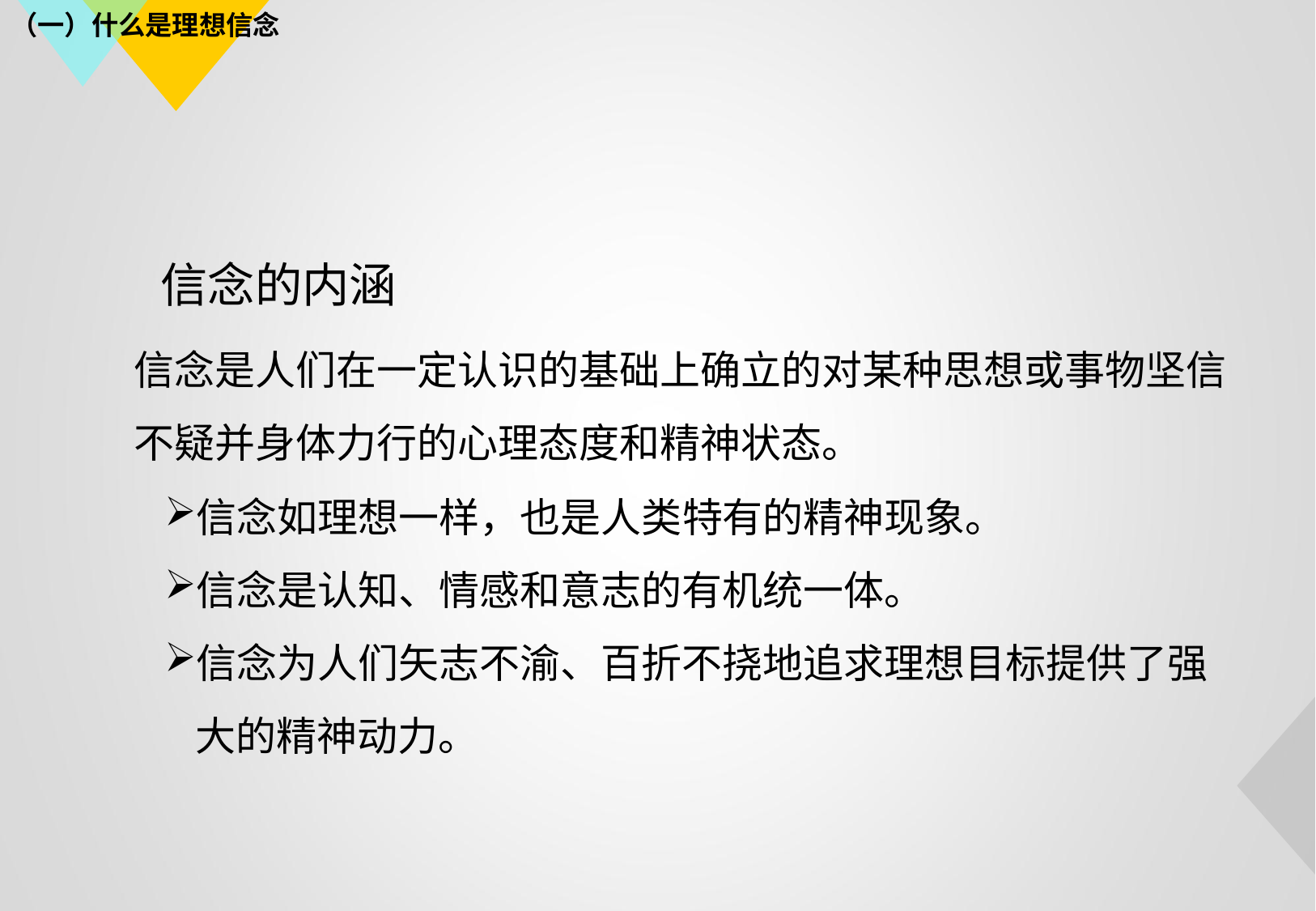

（一）什么是理想信念
信念的内涵
信念是人们在一定认识的基础上确立的对某种思想或事物坚信不疑并身体力行的心理态度和精神状态。
信念如理想一样，也是人类特有的精神现象。
信念是认知、情感和意志的有机统一体。
信念为人们矢志不渝、百折不挠地追求理想目标提供了强大的精神动力。